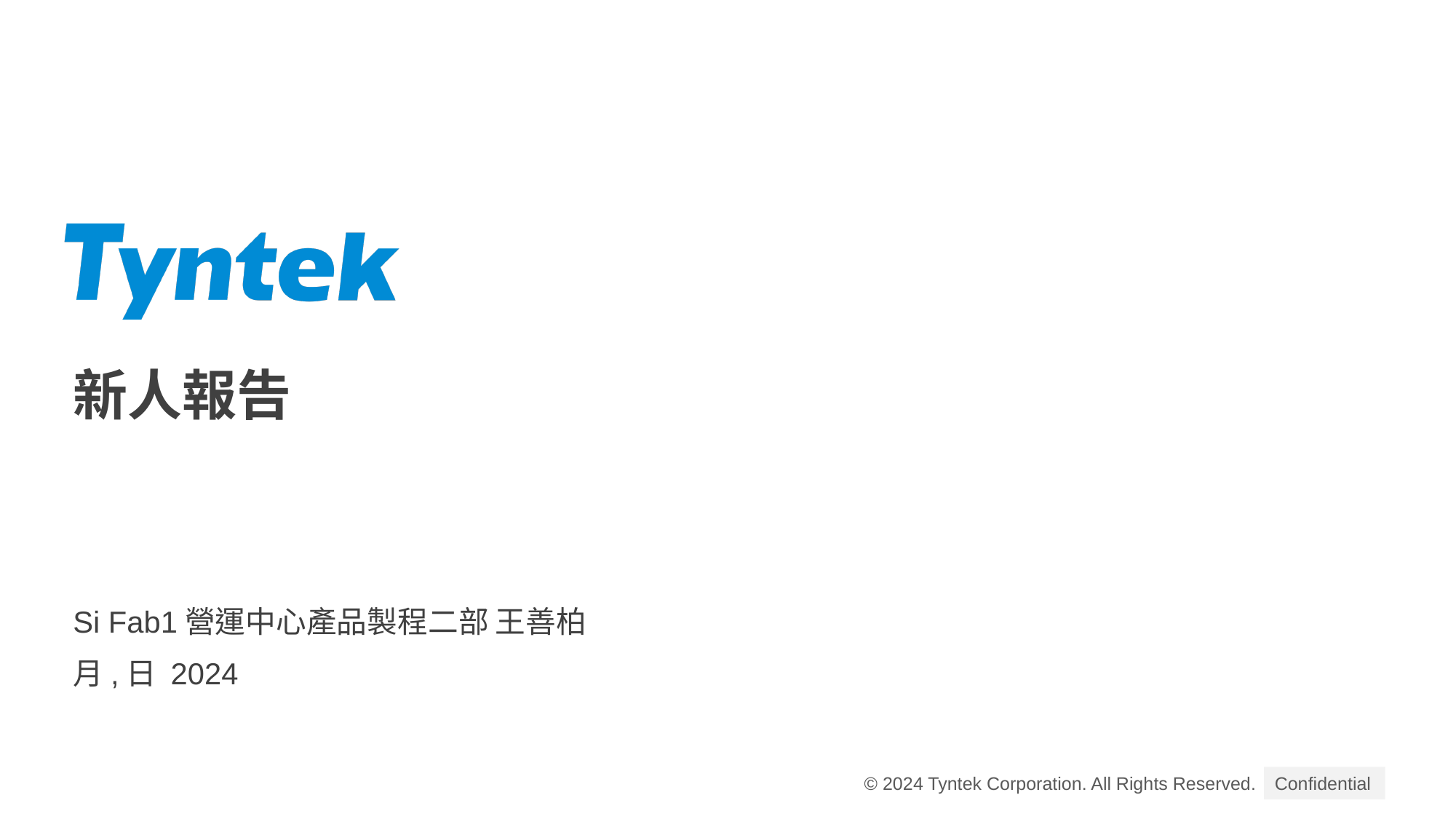

# 新人報告
Si Fab1營運中心產品製程二部 王善柏
月,日 2024